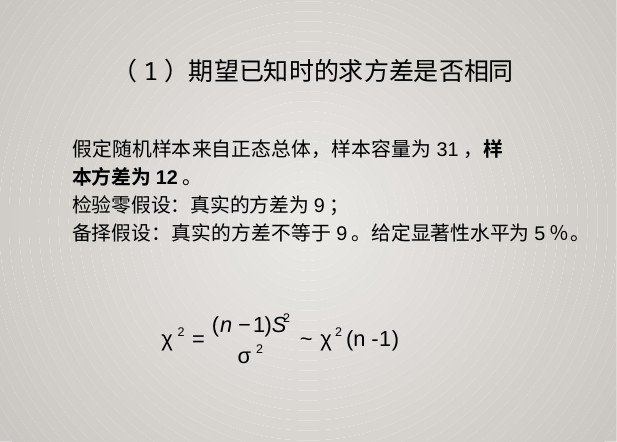

# （1）期望已知时的求方差是否相同
假定随机样本来自正态总体，样本容量为31，样
本方差为12。
检验零假设：真实的方差为9；
备择假设：真实的方差不等于9。给定显著性水平为5％。
(n −1)S
2
χ
~ χ (n -1)
=
2
2
σ
2